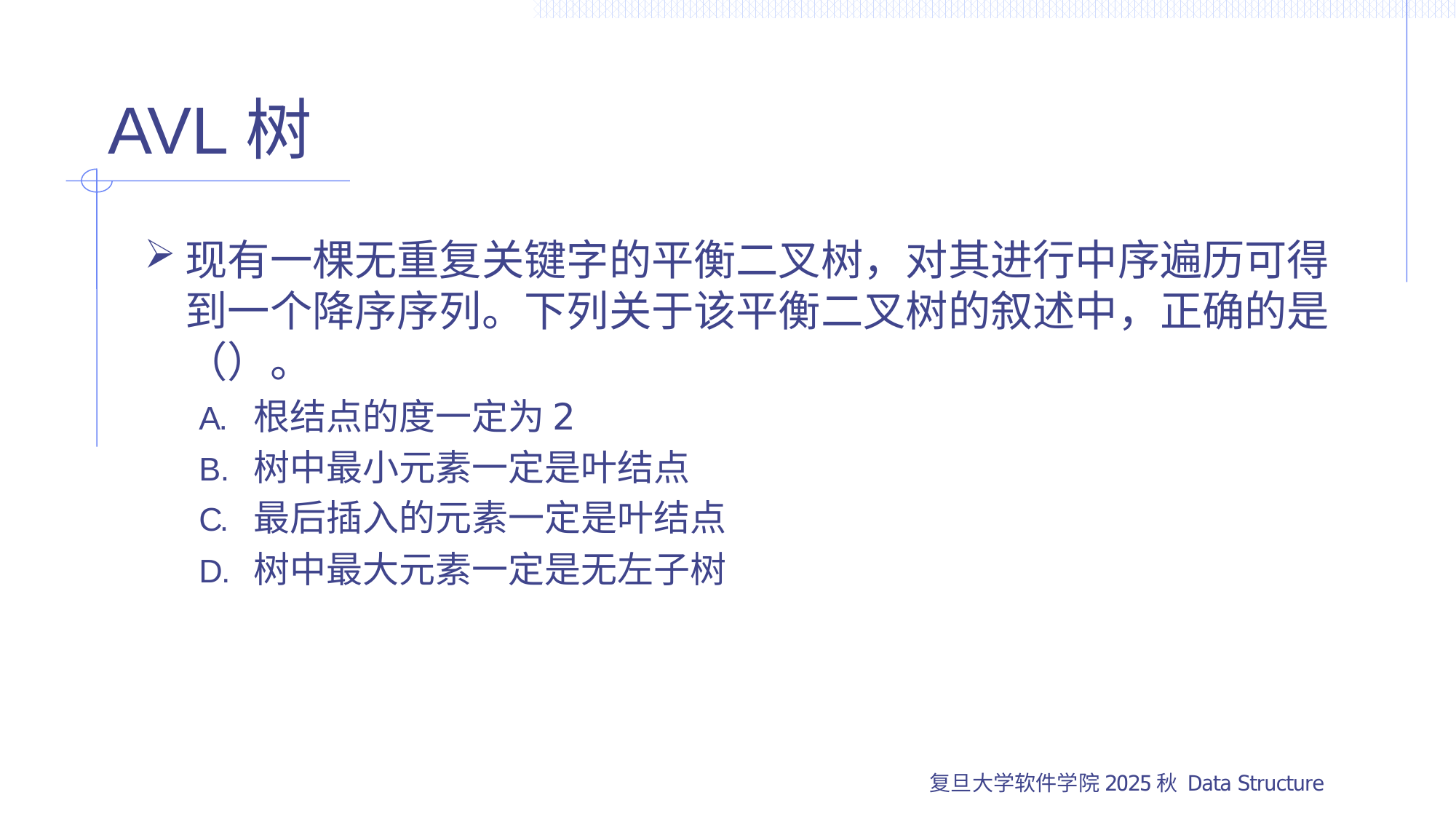

# AVL树
现有一棵无重复关键字的平衡二叉树，对其进行中序遍历可得到一个降序序列。下列关于该平衡二叉树的叙述中，正确的是（）。
根结点的度一定为2
树中最小元素一定是叶结点
最后插入的元素一定是叶结点
树中最大元素一定是无左子树